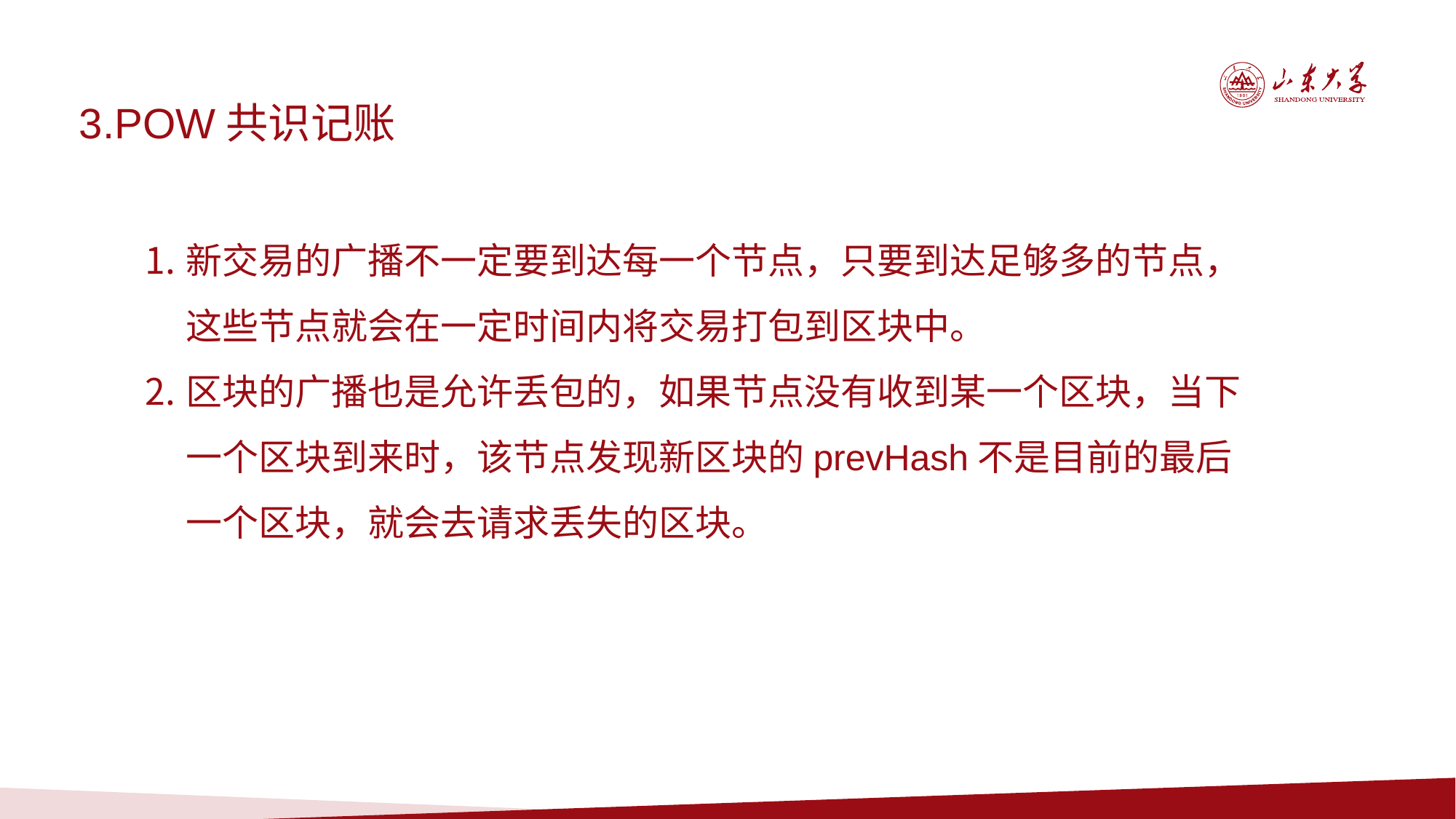

3.POW共识记账
新交易的广播不一定要到达每一个节点，只要到达足够多的节点，这些节点就会在一定时间内将交易打包到区块中。
区块的广播也是允许丢包的，如果节点没有收到某一个区块，当下一个区块到来时，该节点发现新区块的prevHash不是目前的最后一个区块，就会去请求丢失的区块。